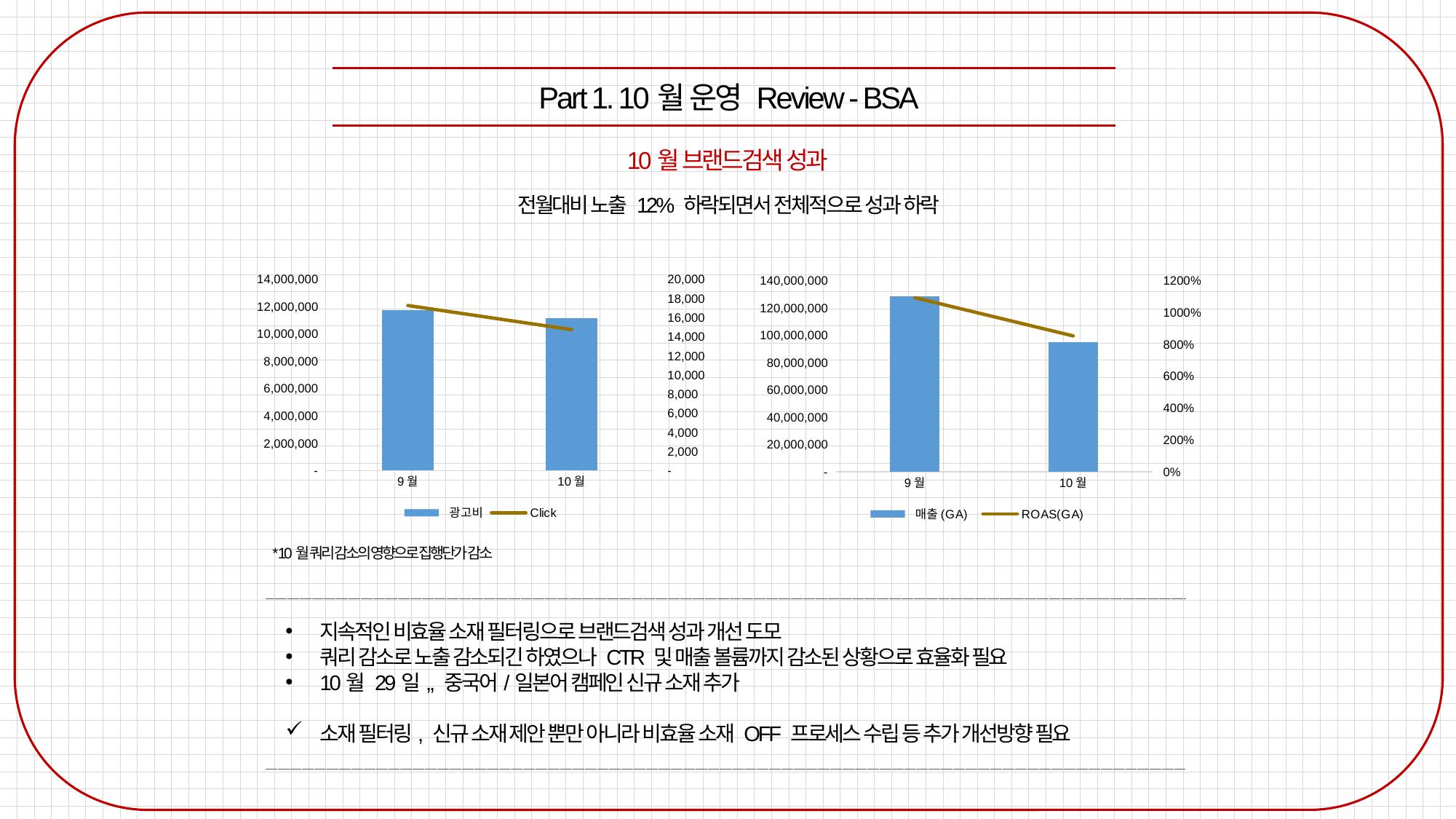

Part 1. 10월 운영 Review - BSA
10월 브랜드검색 성과
전월대비 노출 12% 하락되면서 전체적으로 성과 하락

### Chart

| Category |  광고비 | Click |
|---|---|---|
| 9월 | 11751666.666666672 | 17261.0 |
| 10월 | 11142999.999999998 | 14736.0 |

### Chart

| Category |  매출(GA)   | ROAS(GA)  |
|---|---|---|
| 9월 | 128365820.0 | 10.923201248049917 |
| 10월 | 94971330.0 | 8.522958808220409 |
* 10월 쿼리 감소의 영향으로 집행단가 감소

지속적인 비효율 소재 필터링으로 브랜드검색 성과 개선 도모
쿼리 감소로 노출 감소되긴 하였으나 CTR 및 매출 볼륨까지 감소된 상황으로 효율화 필요
10월 29일,, 중국어/일본어 캠페인 신규 소재 추가

소재 필터링, 신규 소재 제안 뿐만 아니라 비효율 소재 OFF 프로세스 수립 등 추가 개선방향 필요